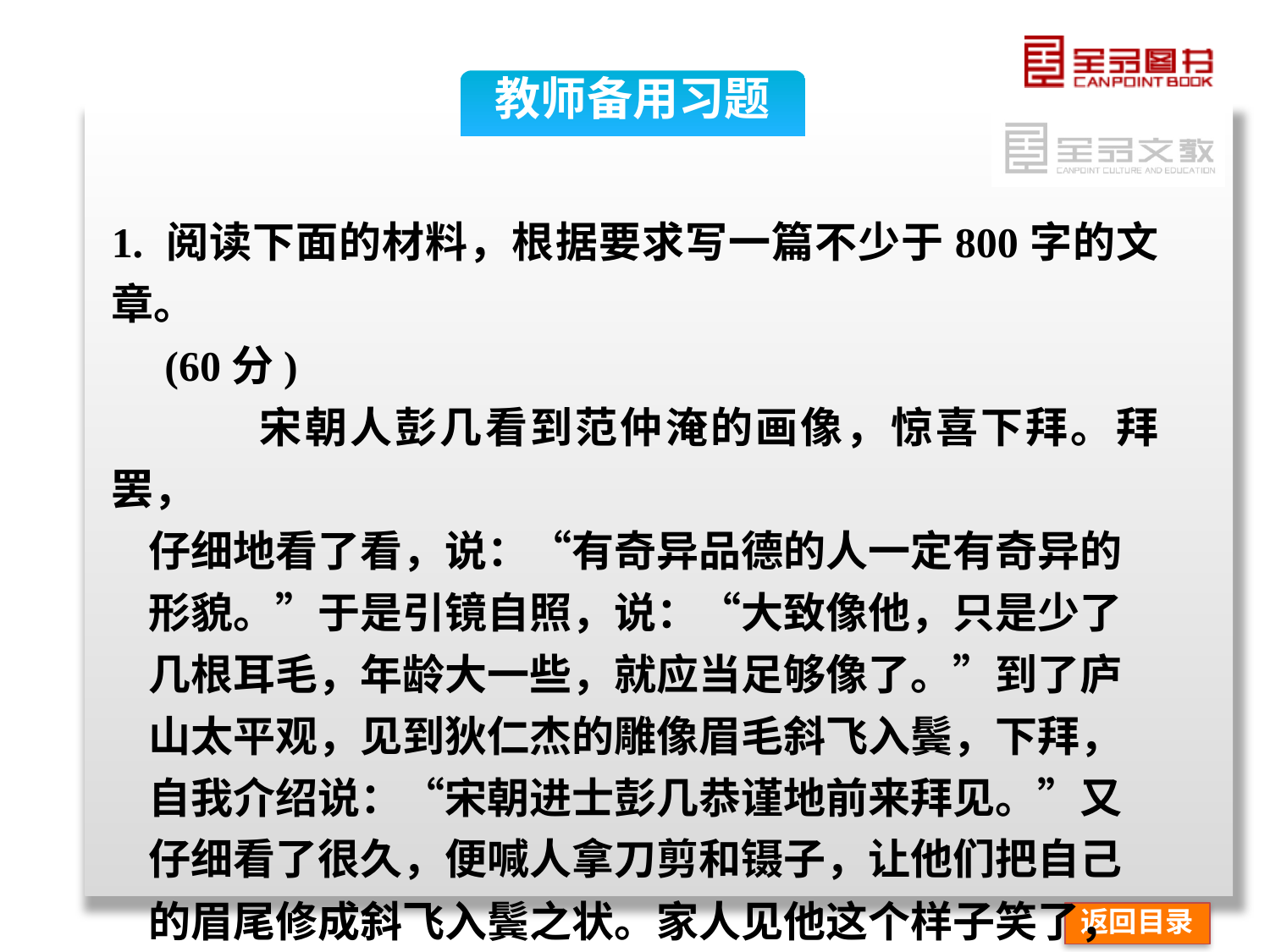

教师备用习题
1. 阅读下面的材料，根据要求写一篇不少于800字的文章。
     (60分)
        宋朝人彭几看到范仲淹的画像，惊喜下拜。拜罢，
仔细地看了看，说：“有奇异品德的人一定有奇异的
形貌。”于是引镜自照，说：“大致像他，只是少了
几根耳毛，年龄大一些，就应当足够像了。”到了庐
山太平观，见到狄仁杰的雕像眉毛斜飞入鬓，下拜，
自我介绍说：“宋朝进士彭几恭谨地前来拜见。”又
仔细看了很久，便喊人拿刀剪和镊子，让他们把自己
的眉尾修成斜飞入鬓之状。家人见他这个样子笑了，
返回目录